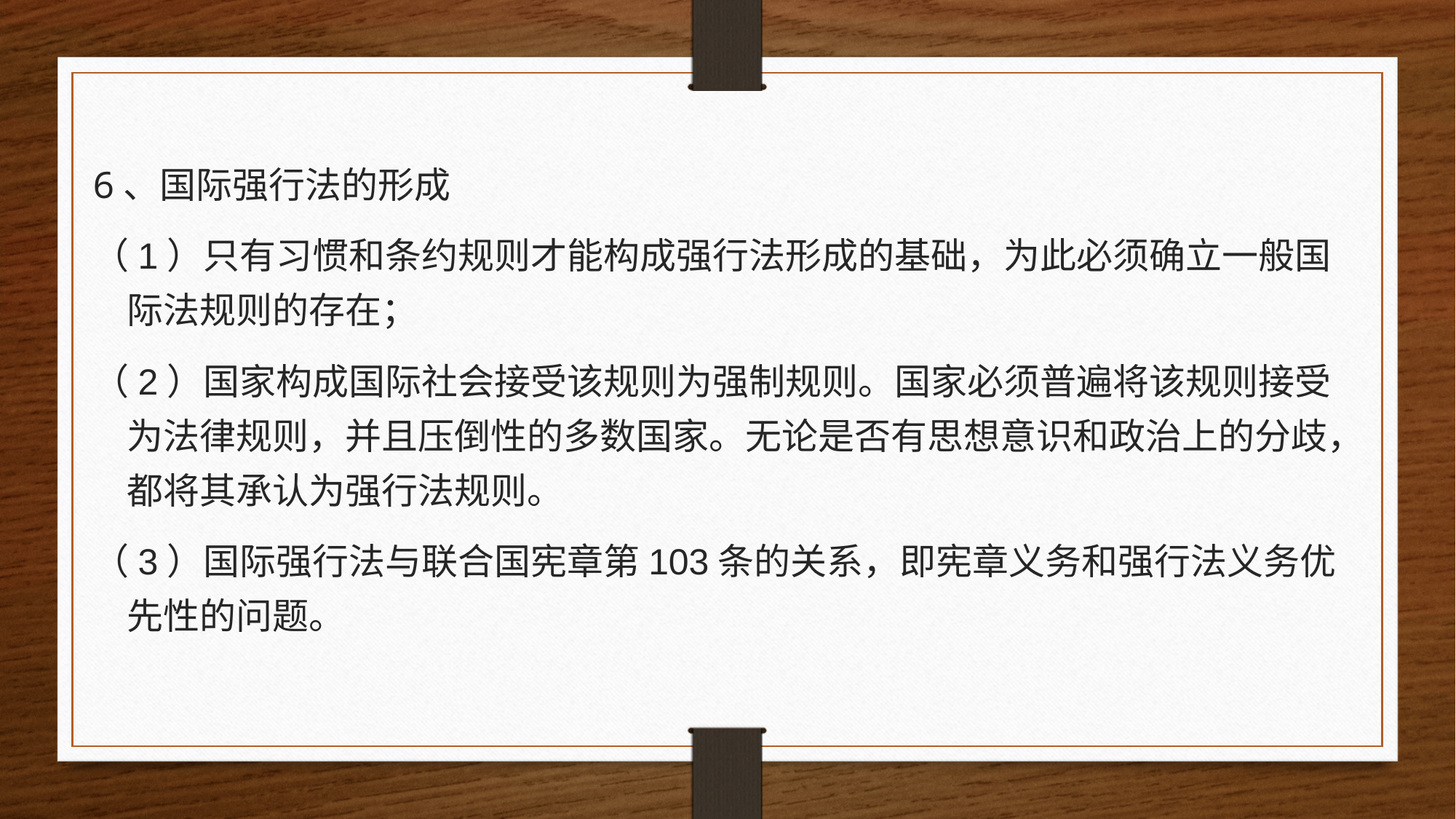

6、国际强行法的形成
（1）只有习惯和条约规则才能构成强行法形成的基础，为此必须确立一般国际法规则的存在；
（2）国家构成国际社会接受该规则为强制规则。国家必须普遍将该规则接受为法律规则，并且压倒性的多数国家。无论是否有思想意识和政治上的分歧，都将其承认为强行法规则。
（3）国际强行法与联合国宪章第103条的关系，即宪章义务和强行法义务优先性的问题。